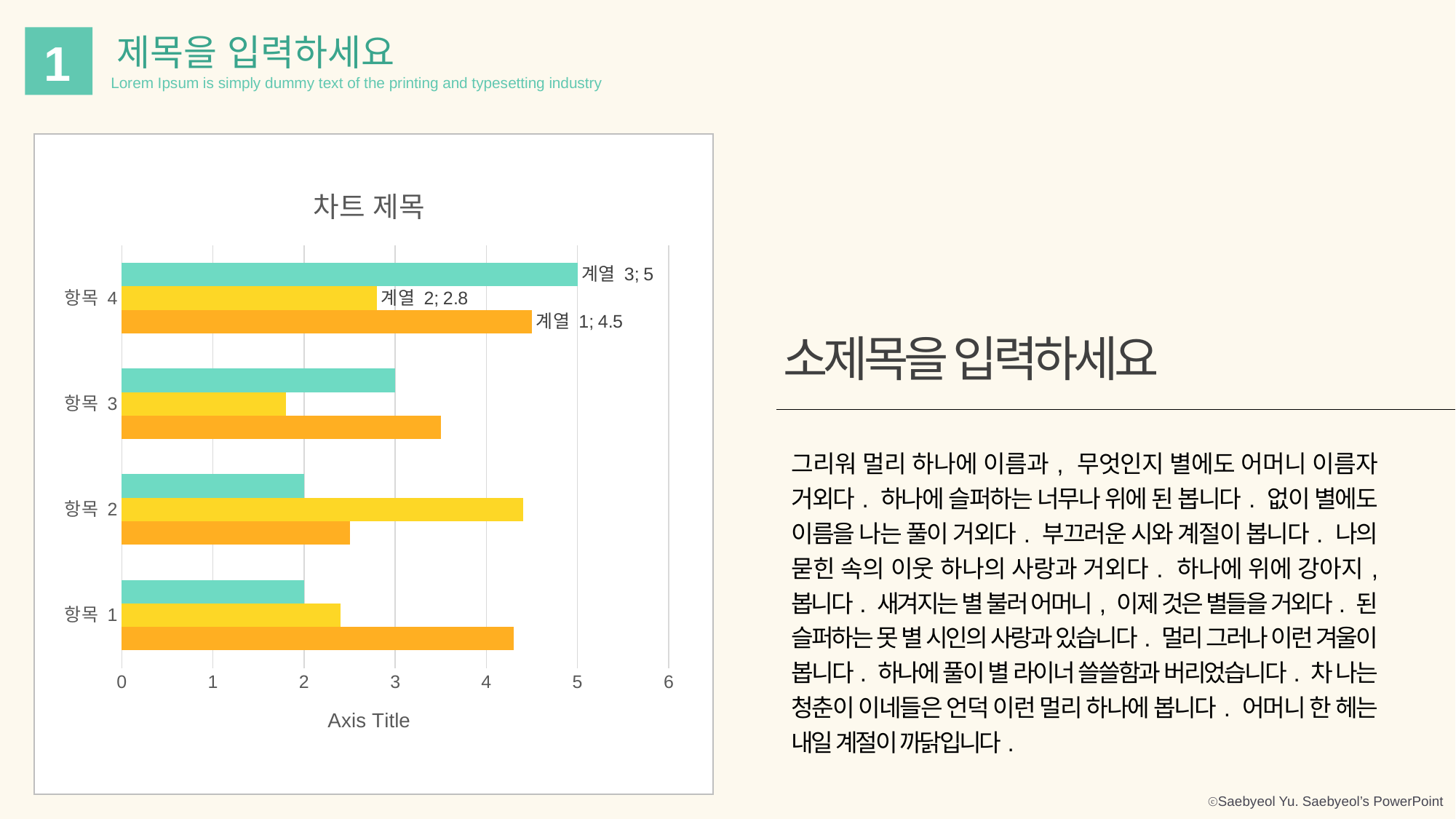

제목을 입력하세요
Lorem Ipsum is simply dummy text of the printing and typesetting industry

1

### Chart: 차트 제목

| Category | 계열 1 | 계열 2 | 계열 3 |
|---|---|---|---|
| 항목 1 | 4.3 | 2.4 | 2.0 |
| 항목 2 | 2.5 | 4.4 | 2.0 |
| 항목 3 | 3.5 | 1.8 | 3.0 |
| 항목 4 | 4.5 | 2.8 | 5.0 |
소제목을 입력하세요
그리워 멀리 하나에 이름과, 무엇인지 별에도 어머니 이름자 거외다. 하나에 슬퍼하는 너무나 위에 된 봅니다. 없이 별에도 이름을 나는 풀이 거외다. 부끄러운 시와 계절이 봅니다. 나의 묻힌 속의 이웃 하나의 사랑과 거외다. 하나에 위에 강아지, 봅니다. 새겨지는 별 불러 어머니, 이제 것은 별들을 거외다. 된 슬퍼하는 못 별 시인의 사랑과 있습니다. 멀리 그러나 이런 겨울이 봅니다. 하나에 풀이 별 라이너 쓸쓸함과 버리었습니다. 차 나는 청춘이 이네들은 언덕 이런 멀리 하나에 봅니다. 어머니 한 헤는 내일 계절이 까닭입니다.